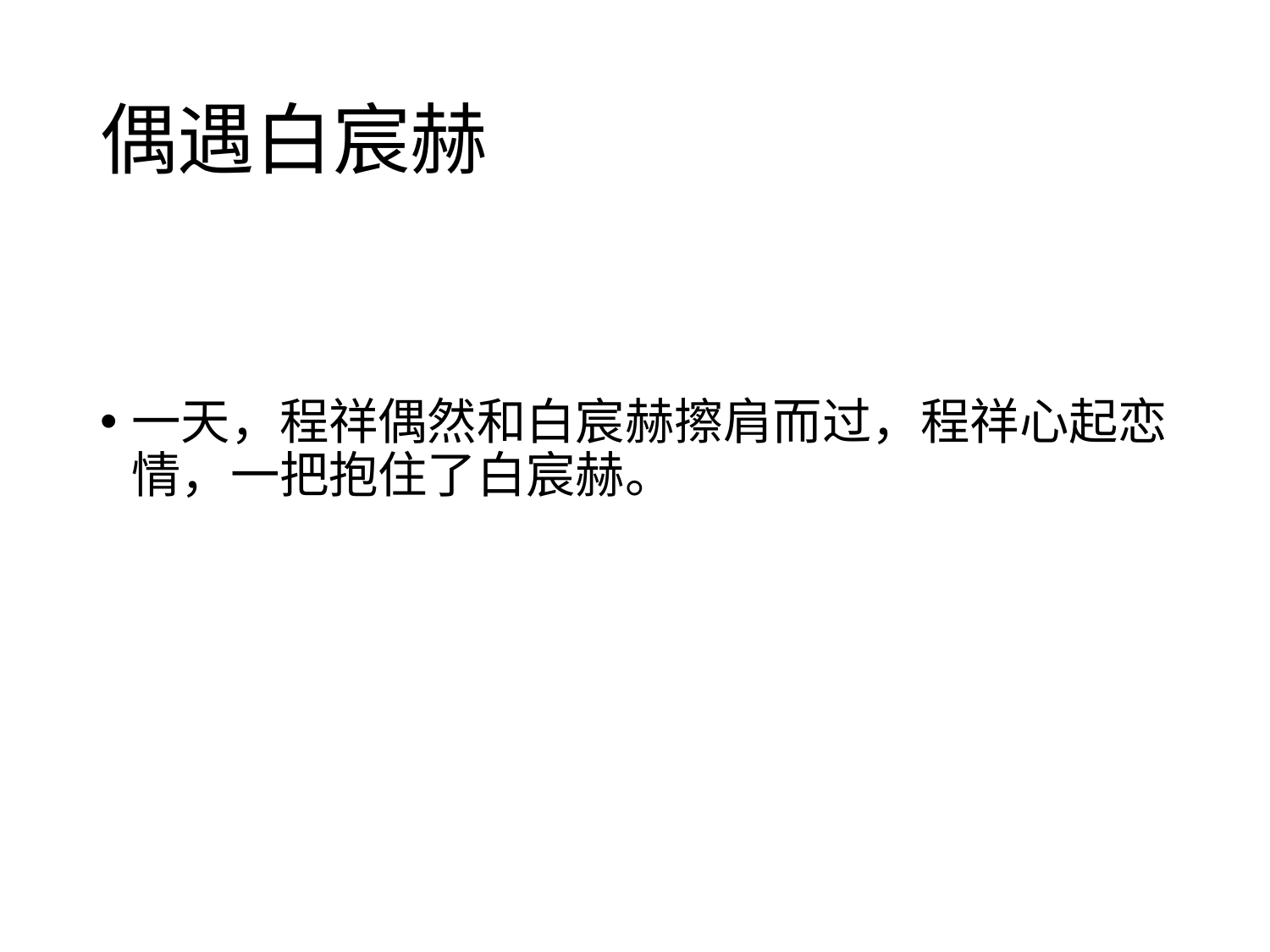

# 偶遇白宸赫
一天，程祥偶然和白宸赫擦肩而过，程祥心起恋情，一把抱住了白宸赫。